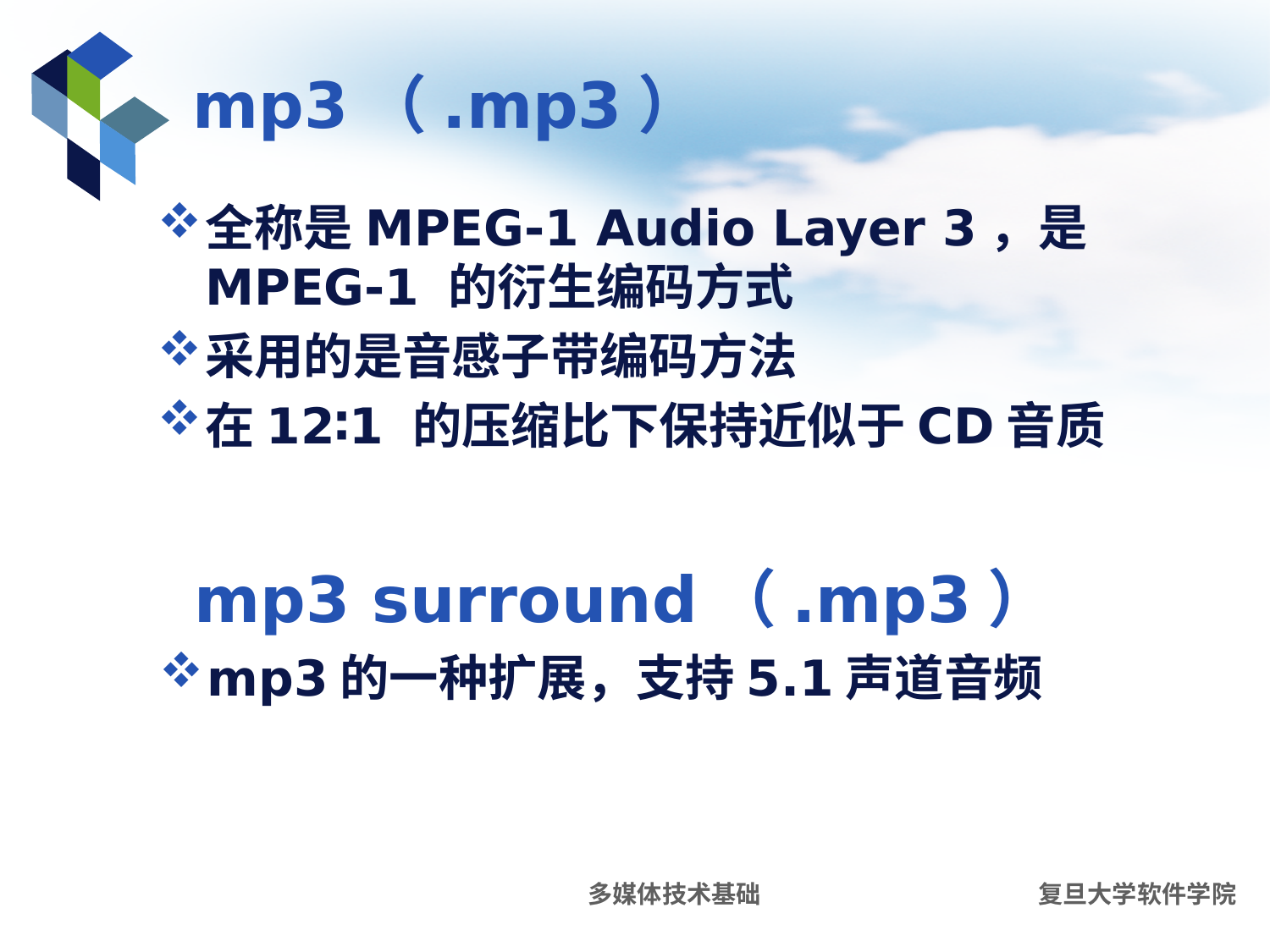

# mp3（.mp3）
全称是MPEG-1 Audio Layer 3，是MPEG-1 的衍生编码方式
采用的是音感子带编码方法
在12∶1 的压缩比下保持近似于CD音质

mp3 surround（.mp3）
mp3的一种扩展，支持5.1声道音频
多媒体技术基础